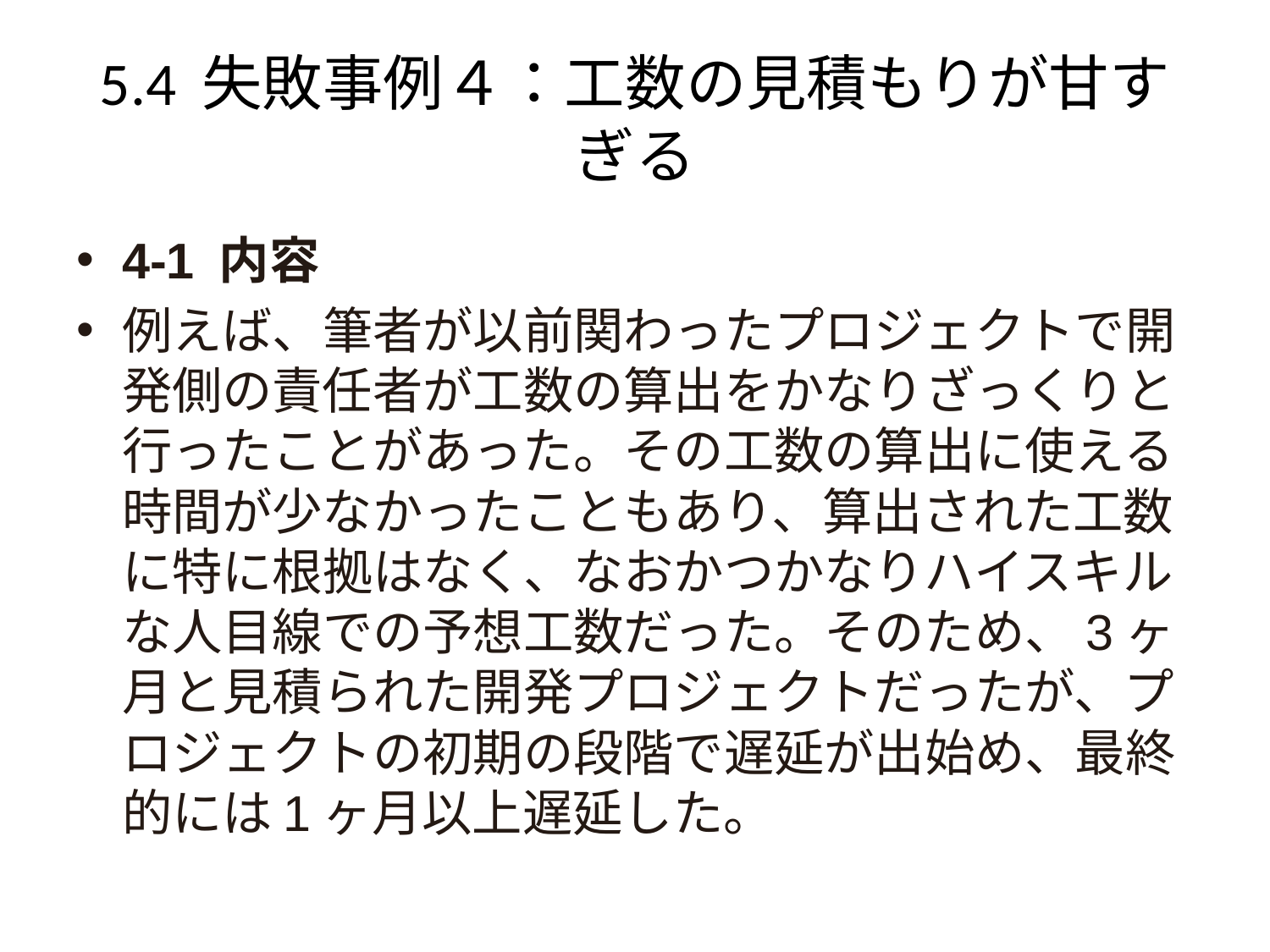

# 5.4 失敗事例４：工数の見積もりが甘すぎる
4-1 内容
例えば、筆者が以前関わったプロジェクトで開発側の責任者が工数の算出をかなりざっくりと行ったことがあった。その工数の算出に使える時間が少なかったこともあり、算出された工数に特に根拠はなく、なおかつかなりハイスキルな人目線での予想工数だった。そのため、3ヶ月と見積られた開発プロジェクトだったが、プロジェクトの初期の段階で遅延が出始め、最終的には1ヶ月以上遅延した。